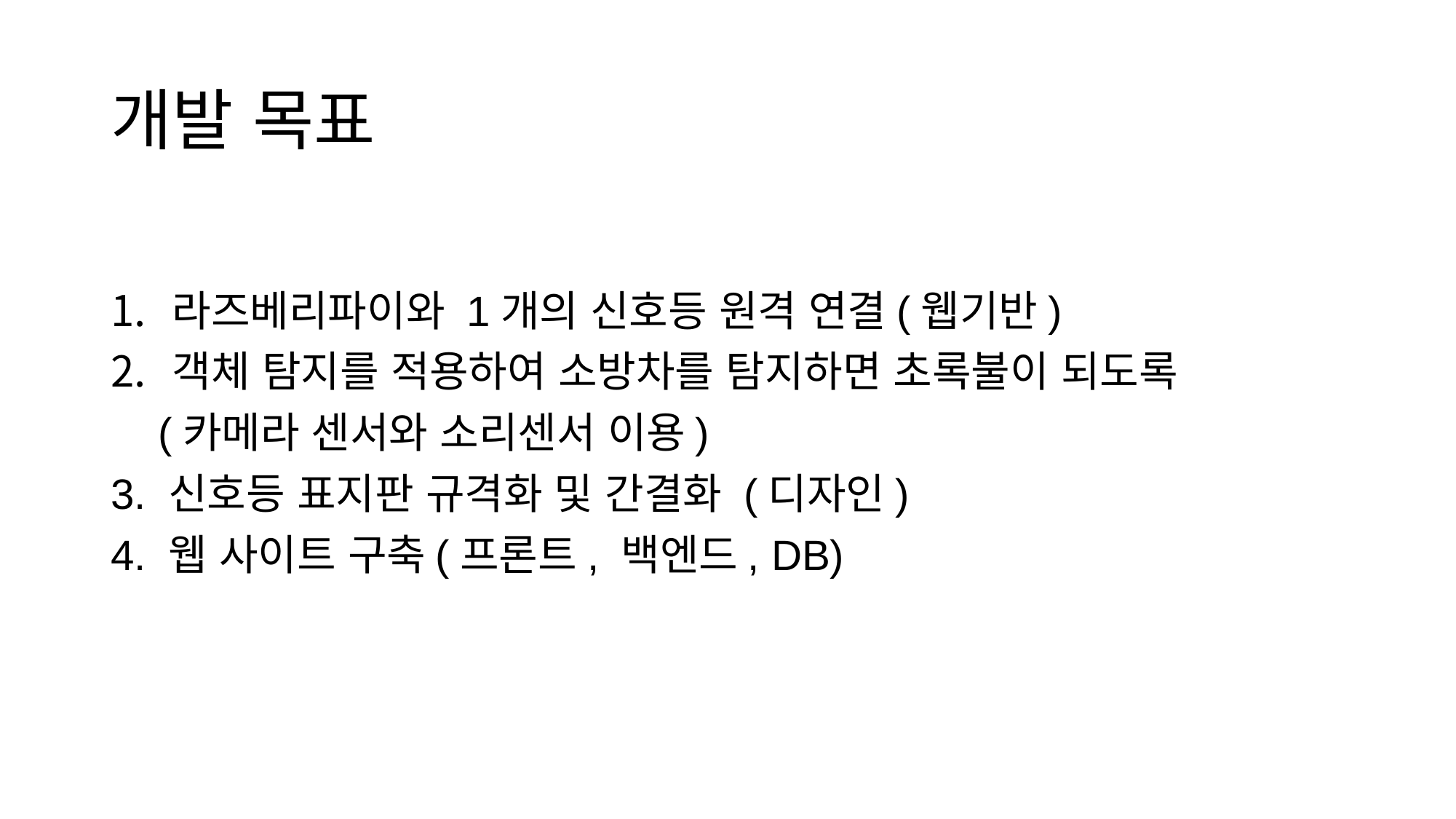

# 개발 목표

라즈베리파이와 1개의 신호등 원격 연결(웹기반)
객체 탐지를 적용하여 소방차를 탐지하면 초록불이 되도록
    (카메라 센서와 소리센서 이용)
3. 신호등 표지판 규격화 및 간결화 (디자인)
4. 웹 사이트 구축(프론트, 백엔드, DB)